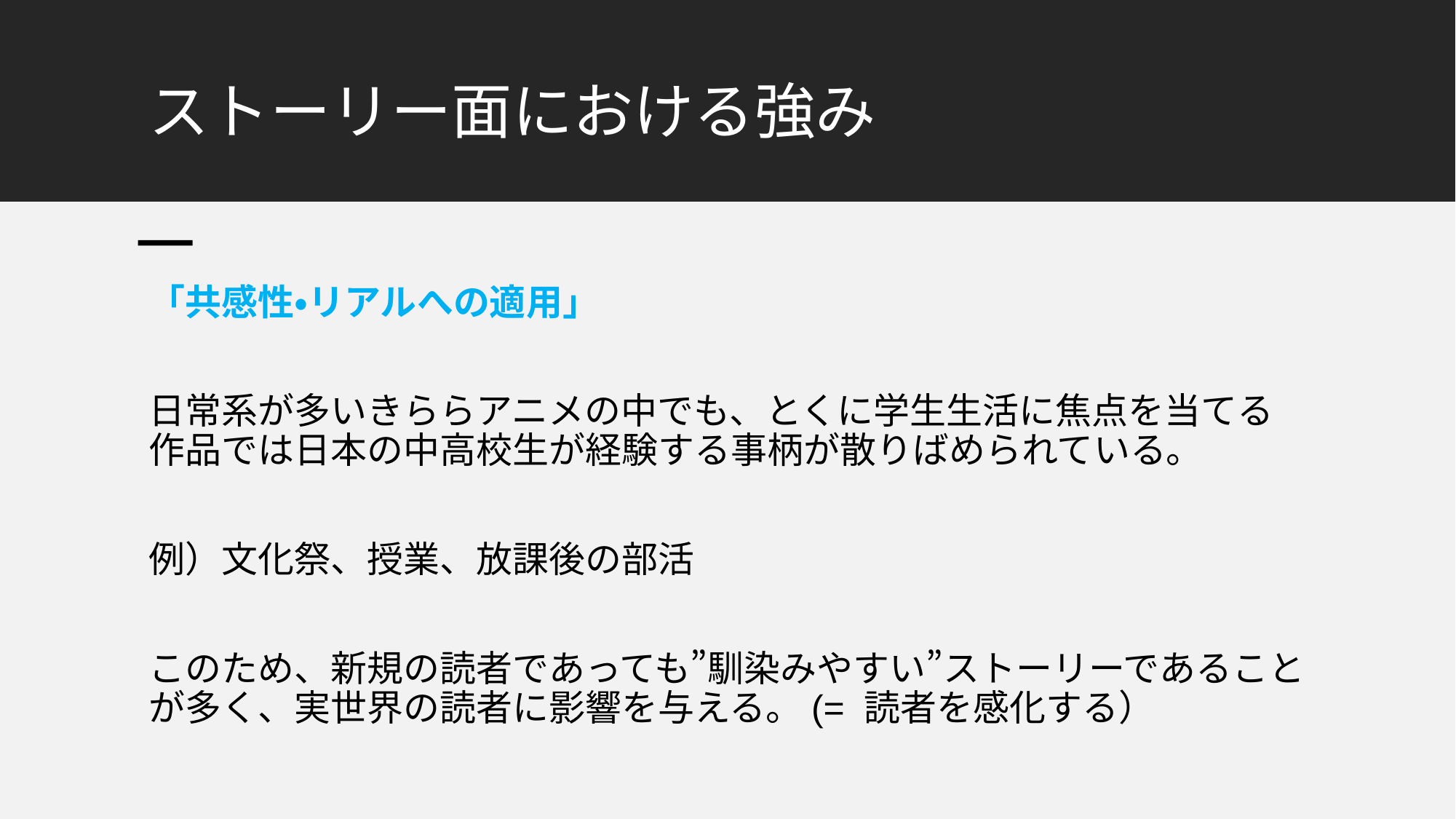

# ストーリー面における強み

「共感性・リアルへの適用」

日常系が多いきららアニメの中でも、とくに学生生活に焦点を当てる作品では日本の中高校生が経験する事柄が散りばめられている。

例）文化祭、授業、放課後の部活

このため、新規の読者であっても”馴染みやすい”ストーリーであることが多く、実世界の読者に影響を与える。(= 読者を感化する）